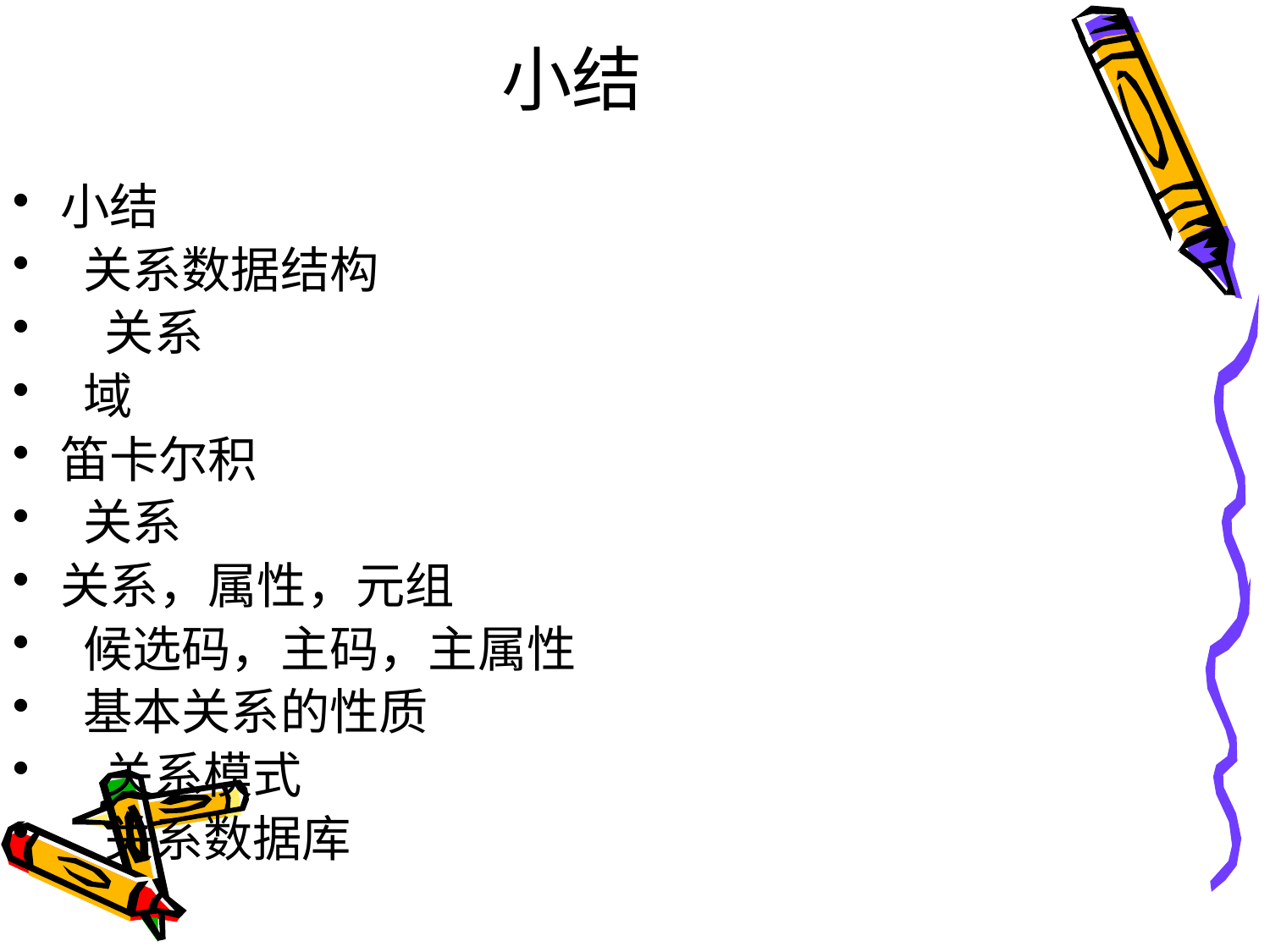

# 小结
小结
 关系数据结构
   关系
 域
笛卡尔积
 关系
关系，属性，元组
 候选码，主码，主属性
 基本关系的性质
   关系模式
   关系数据库